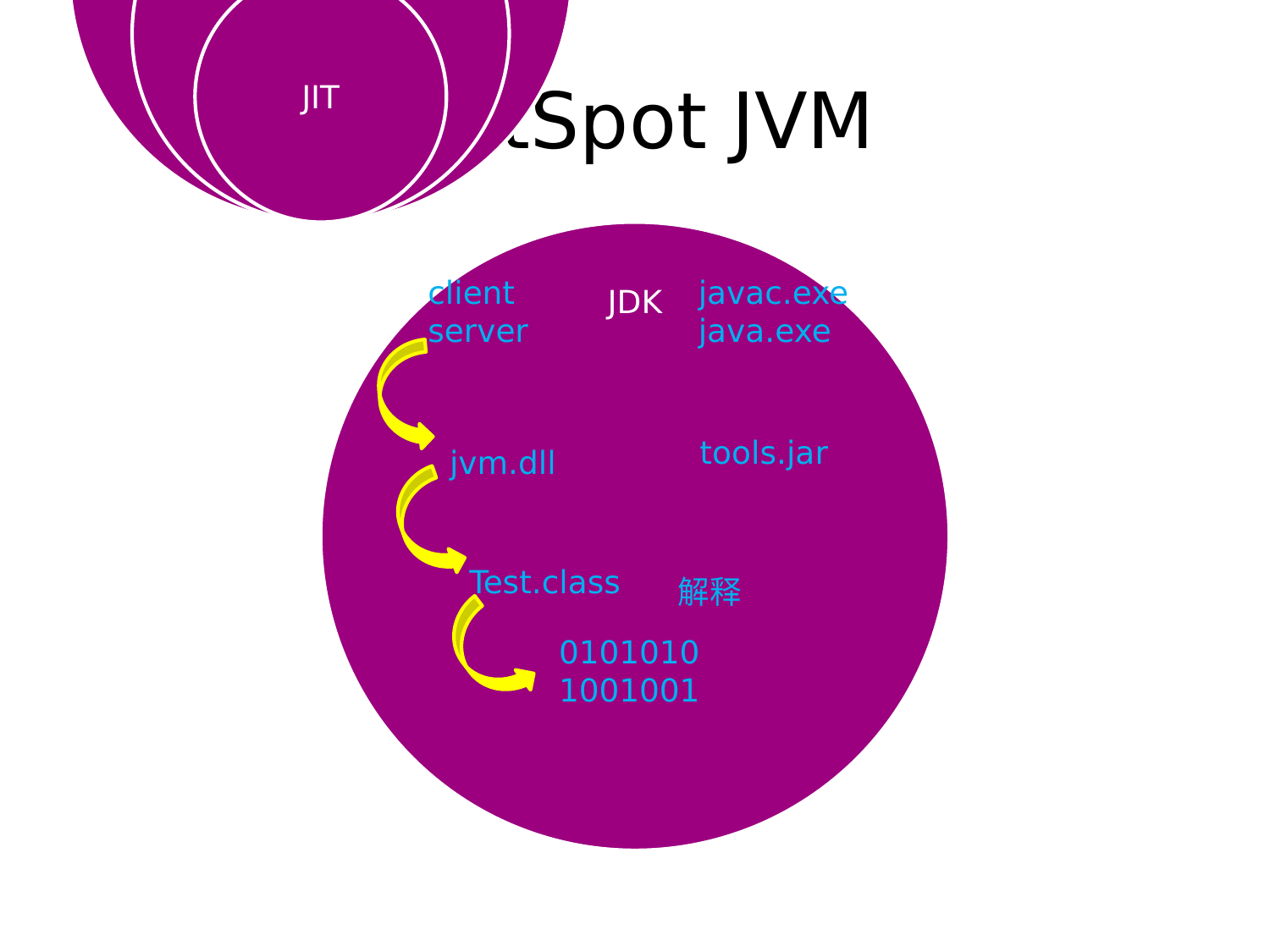

# HotSpot JVM
JDK
JVM
JIT
client
server
javac.exe
java.exe

tools.jar
jvm.dll

Test.class
解释
0101010
1001001